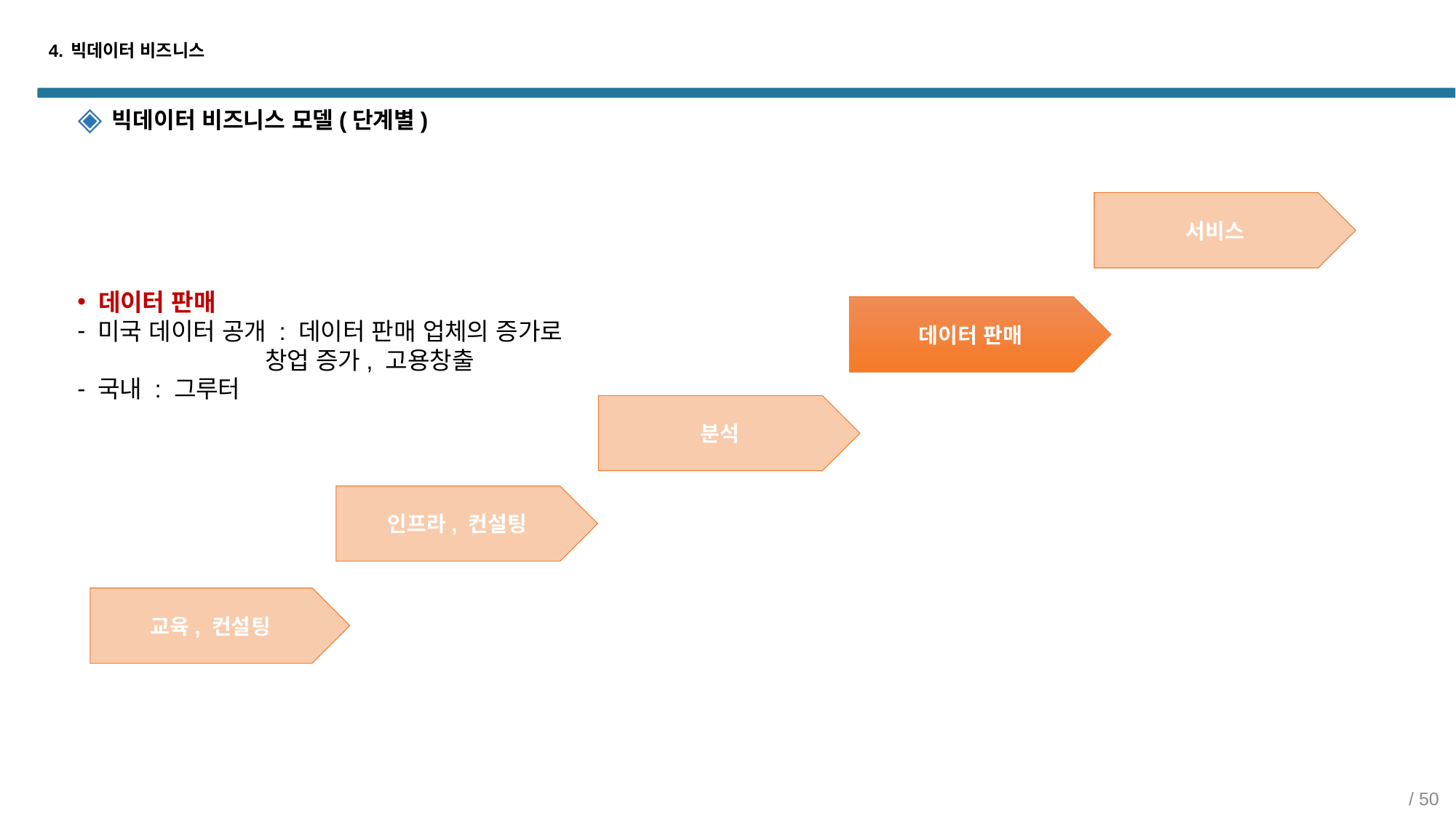

# 4. 빅데이터 비즈니스
빅데이터 비즈니스 모델(단계별)
서비스
 데이터 판매
 미국 데이터 공개 : 데이터 판매 업체의 증가로
                           창업 증가, 고용창출
 국내 : 그루터
데이터 판매
분석
인프라, 컨설팅
교육, 컨설팅
/ 50